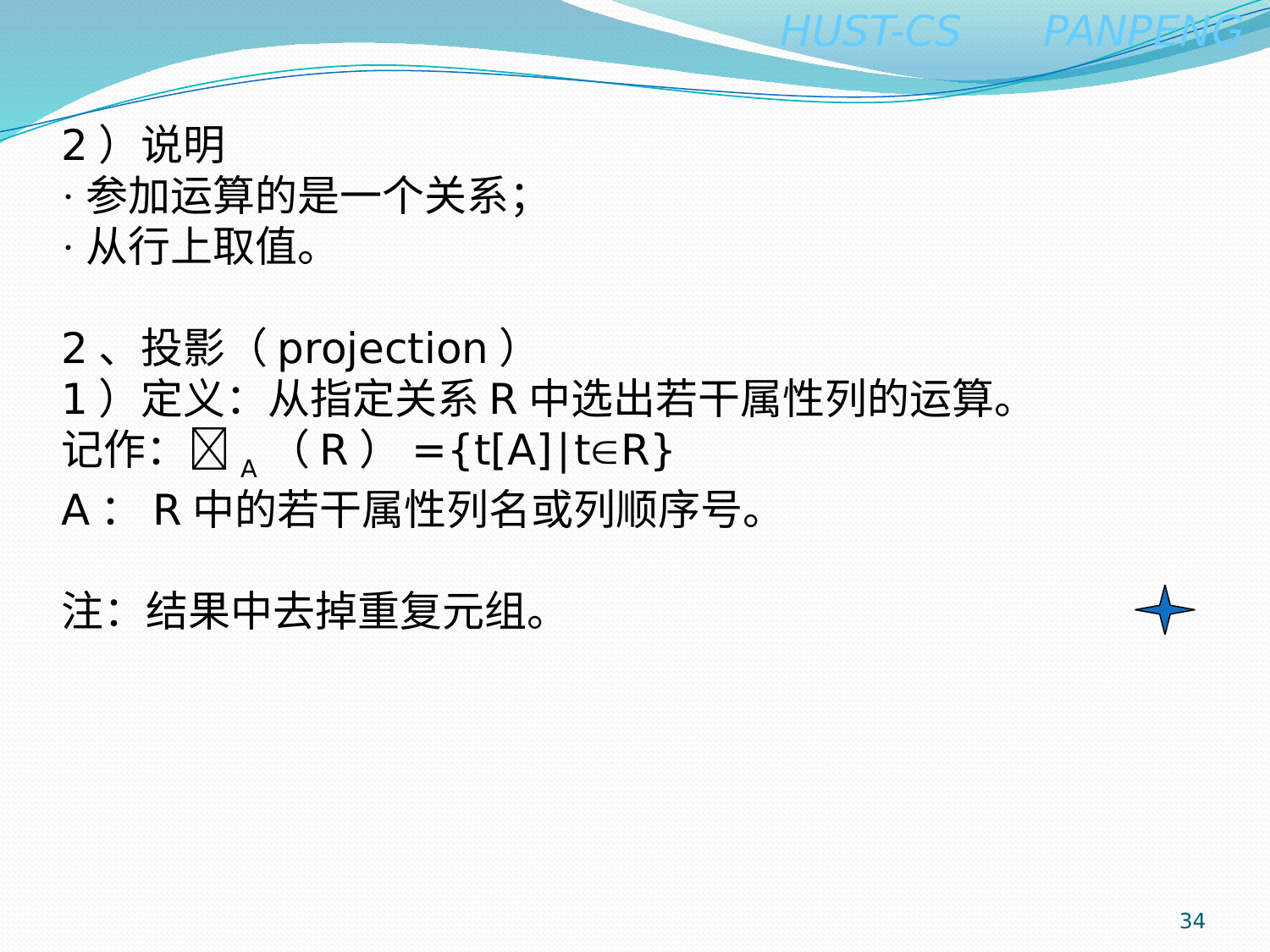

2）说明
·参加运算的是一个关系；
·从行上取值。

2、投影（projection）
1）定义：从指定关系R中选出若干属性列的运算。
记作：πA（R）={t[A]∣t∈R}
A：R中的若干属性列名或列顺序号。

注：结果中去掉重复元组。

34